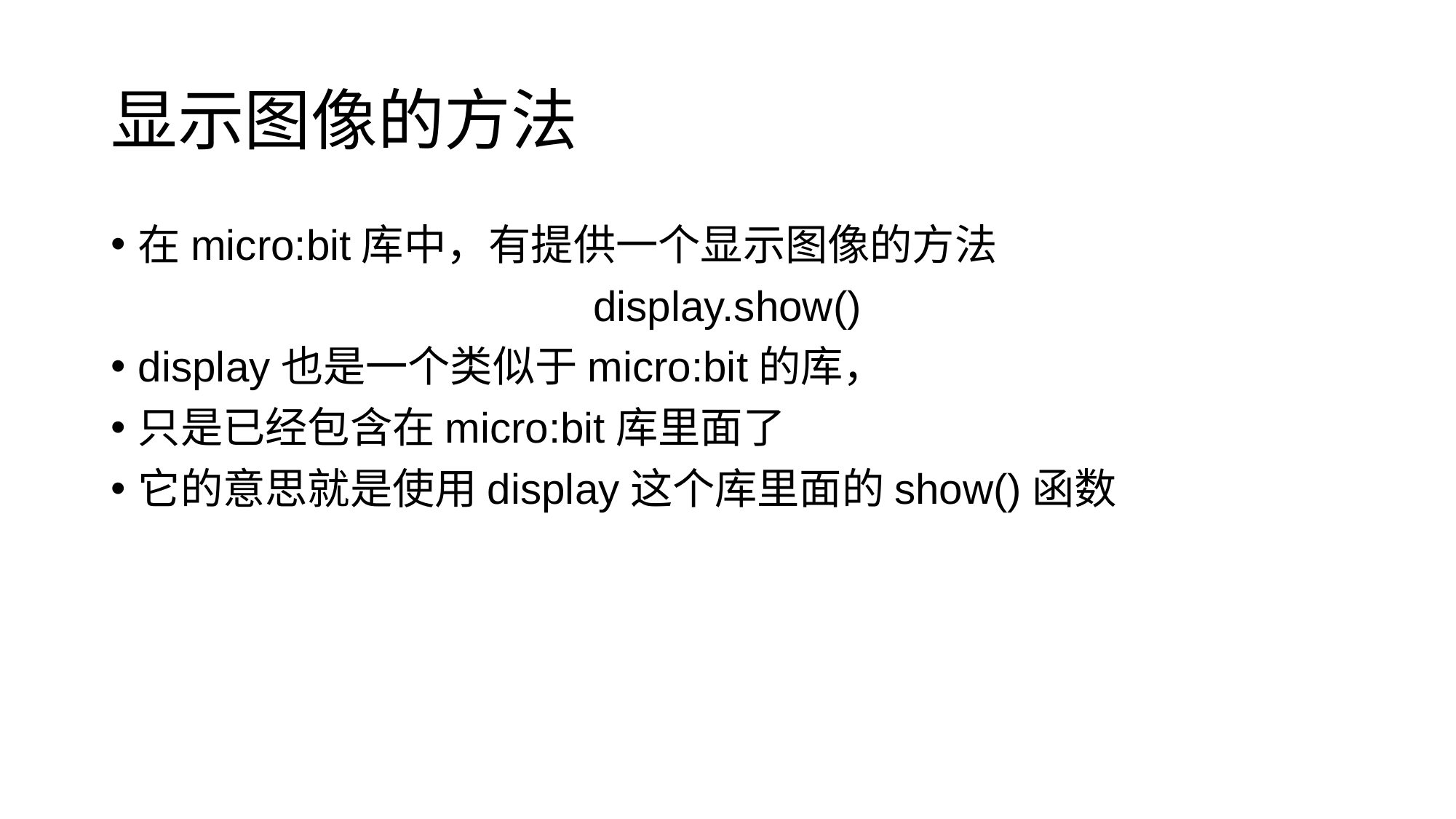

# 显示图像的方法
在micro:bit库中，有提供一个显示图像的方法
display.show()
display也是一个类似于micro:bit的库，
只是已经包含在micro:bit库里面了
它的意思就是使用display这个库里面的show()函数